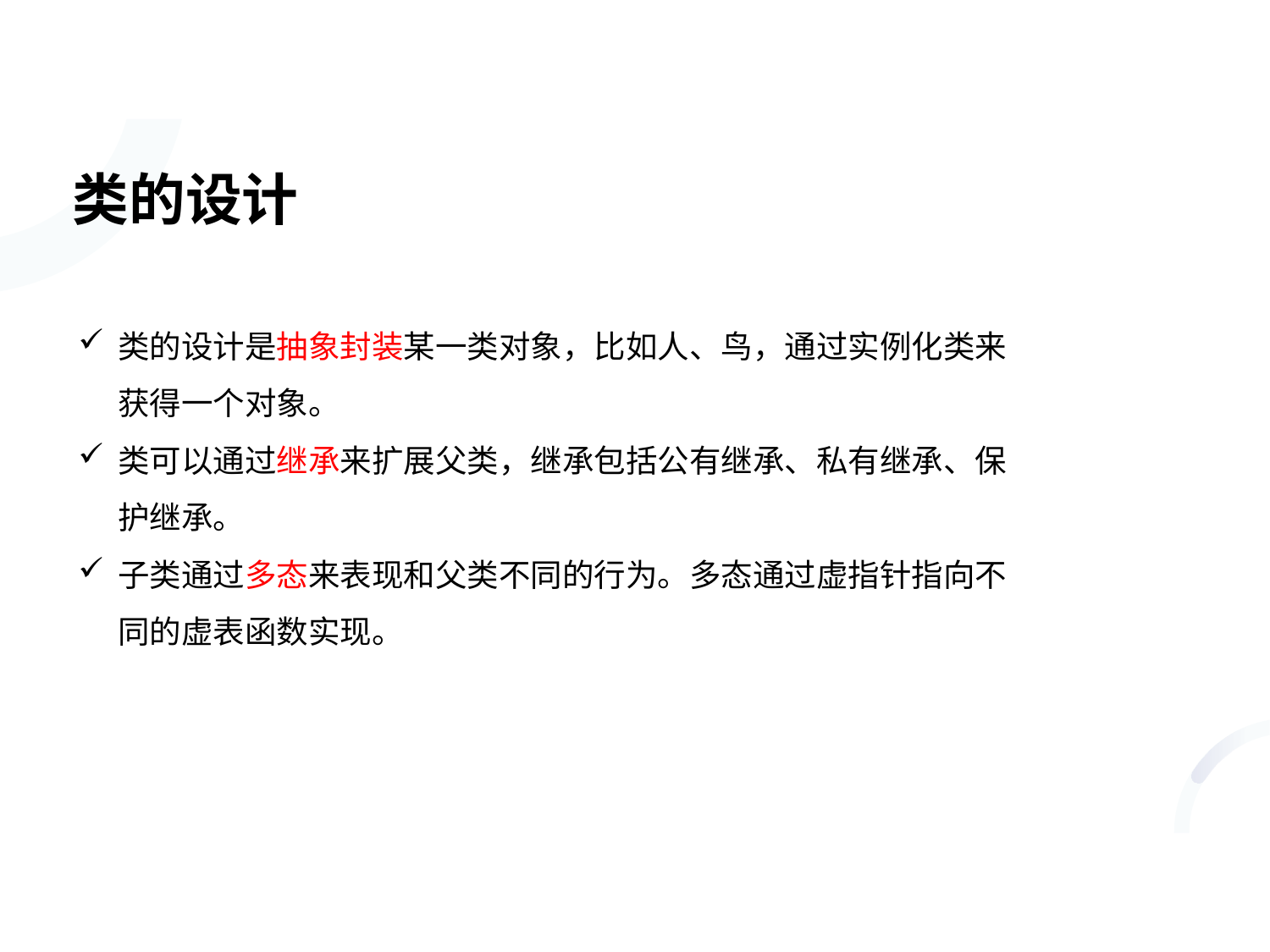

# 类的设计
类的设计是抽象封装某一类对象，比如人、鸟，通过实例化类来获得一个对象。
类可以通过继承来扩展父类，继承包括公有继承、私有继承、保护继承。
子类通过多态来表现和父类不同的行为。多态通过虚指针指向不同的虚表函数实现。